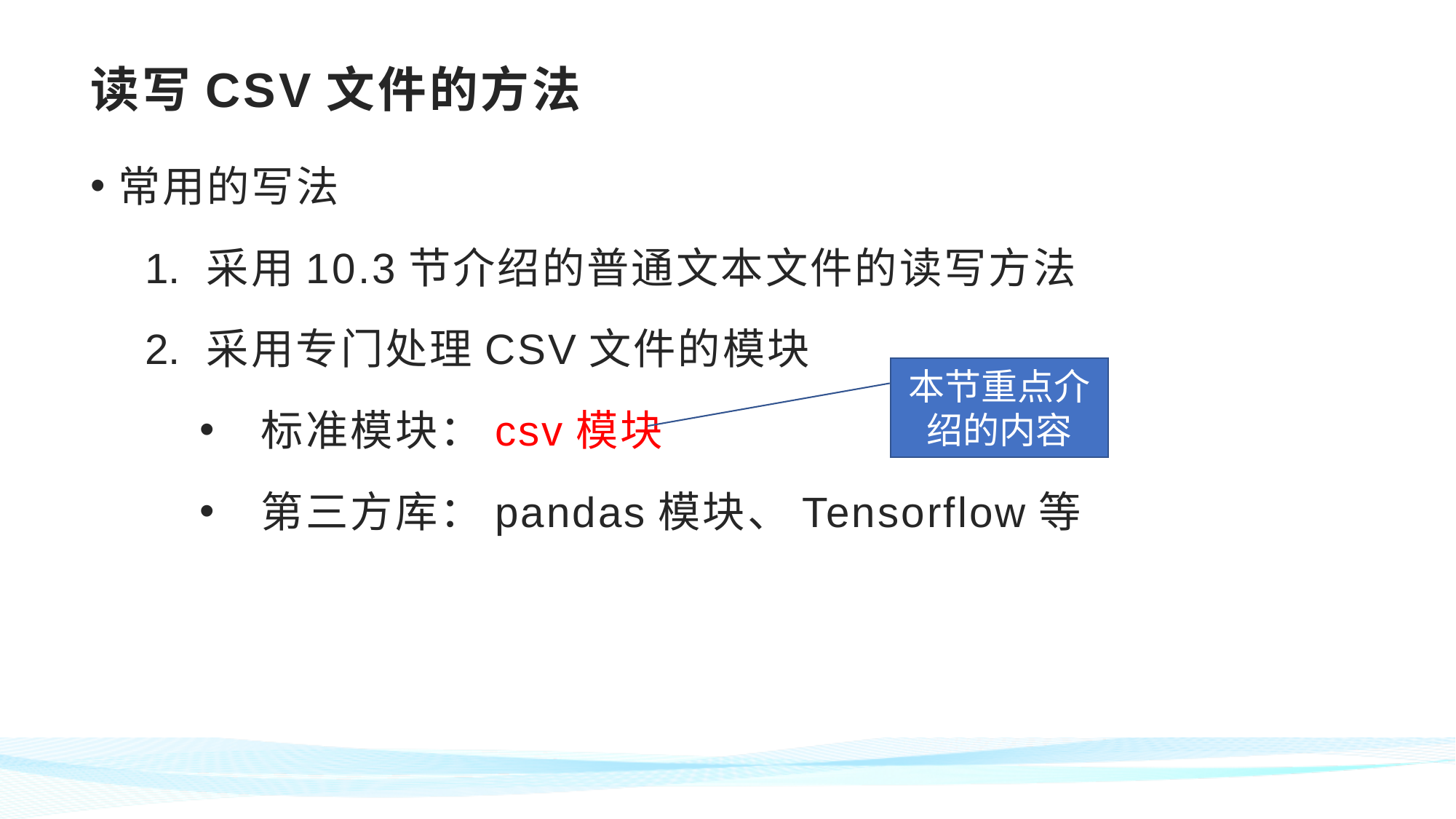

# 读写CSV文件的方法
常用的写法
采用10.3节介绍的普通文本文件的读写方法
采用专门处理CSV文件的模块
标准模块：csv模块
第三方库：pandas模块、Tensorflow等
本节重点介绍的内容